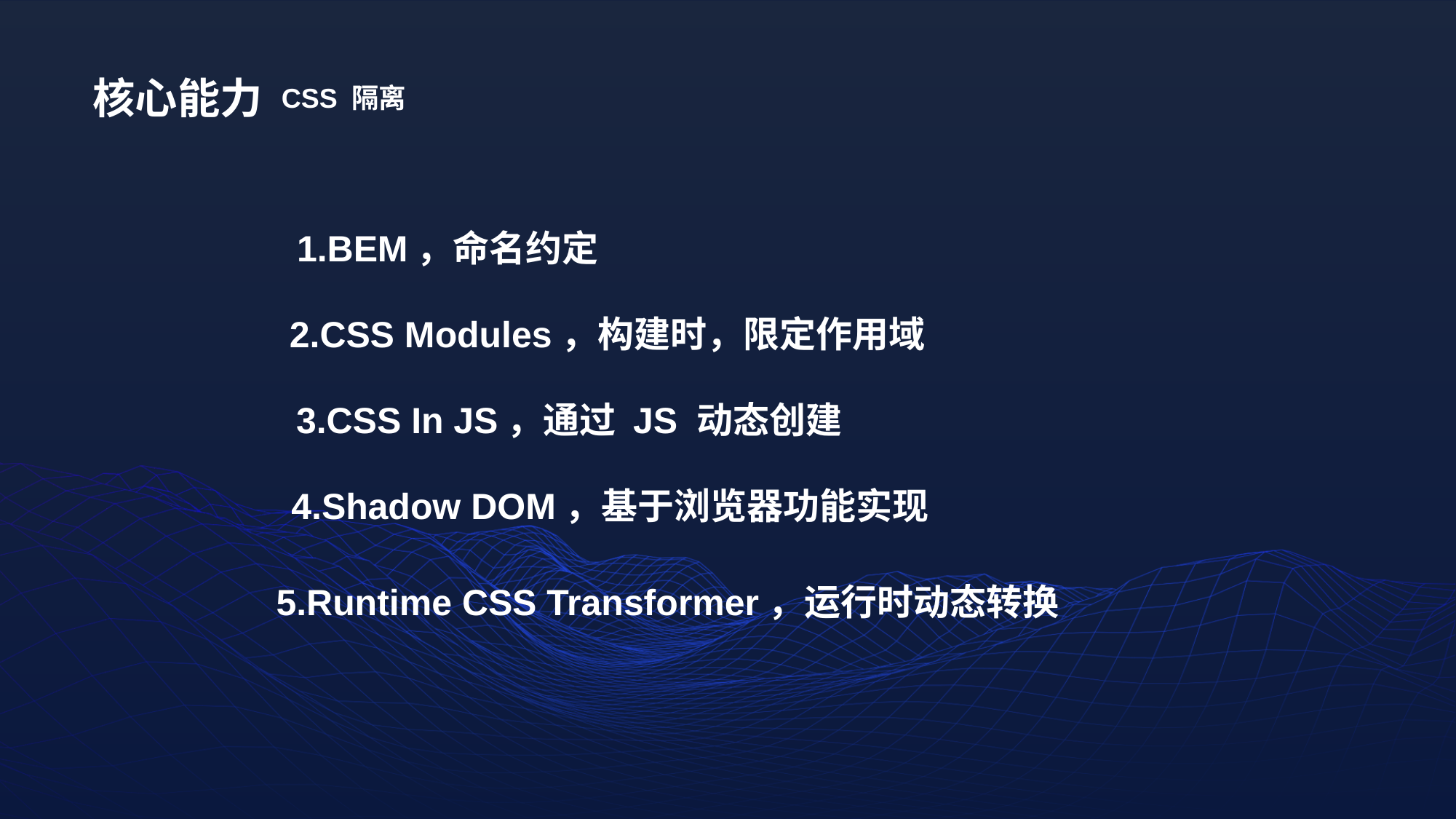

核心能力
CSS 隔离
1.BEM，命名约定
2.CSS Modules，构建时，限定作用域
3.CSS In JS，通过 JS 动态创建
4.Shadow DOM，基于浏览器功能实现
5.Runtime CSS Transformer，运行时动态转换